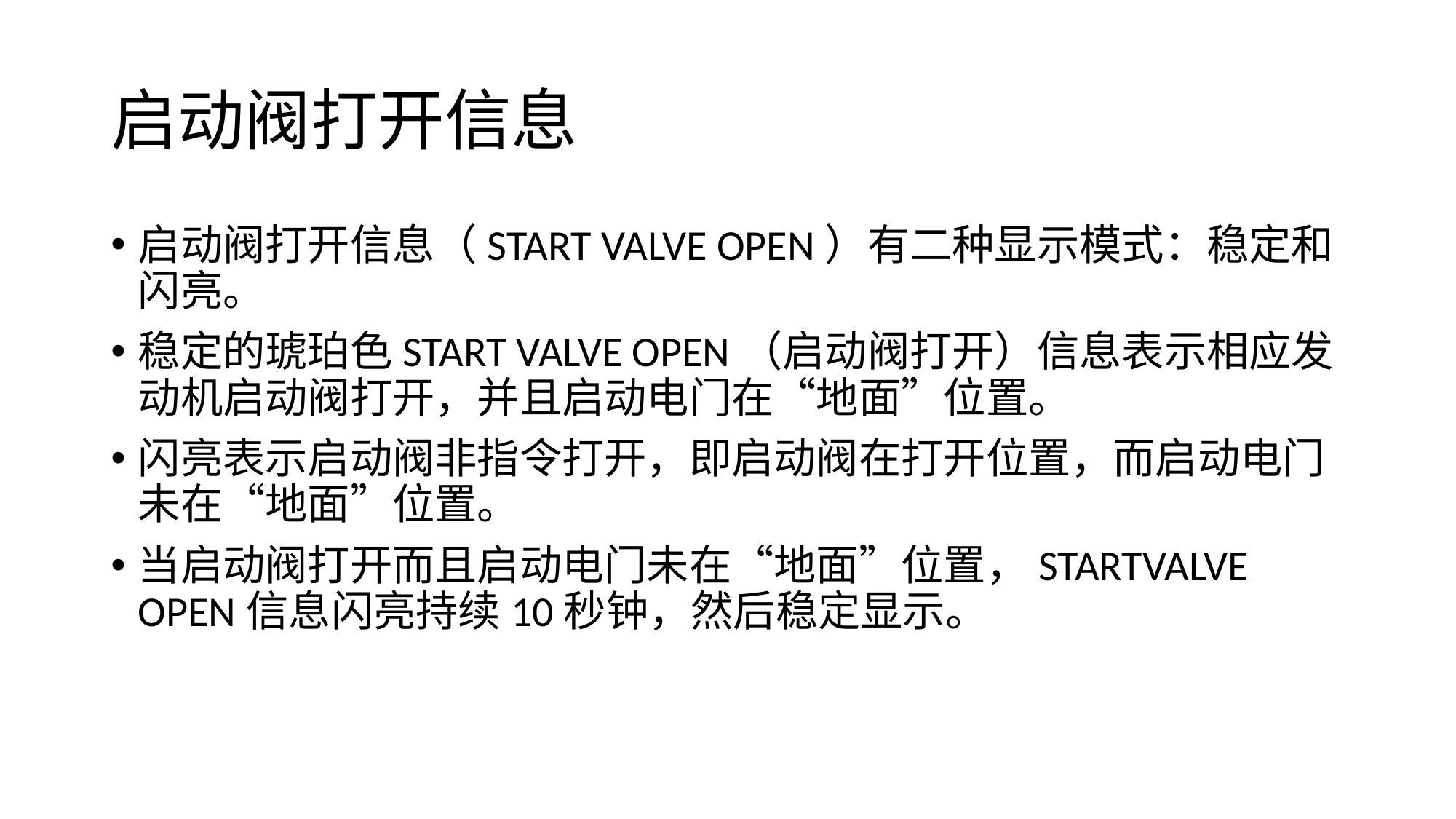

# 启动阀打开信息
启动阀打开信息（START VALVE OPEN）有二种显示模式：稳定和闪亮。
稳定的琥珀色START VALVE OPEN（启动阀打开）信息表示相应发动机启动阀打开，并且启动电门在“地面”位置。
闪亮表示启动阀非指令打开，即启动阀在打开位置，而启动电门未在“地面”位置。
当启动阀打开而且启动电门未在“地面”位置，STARTVALVE OPEN信息闪亮持续10秒钟，然后稳定显示。